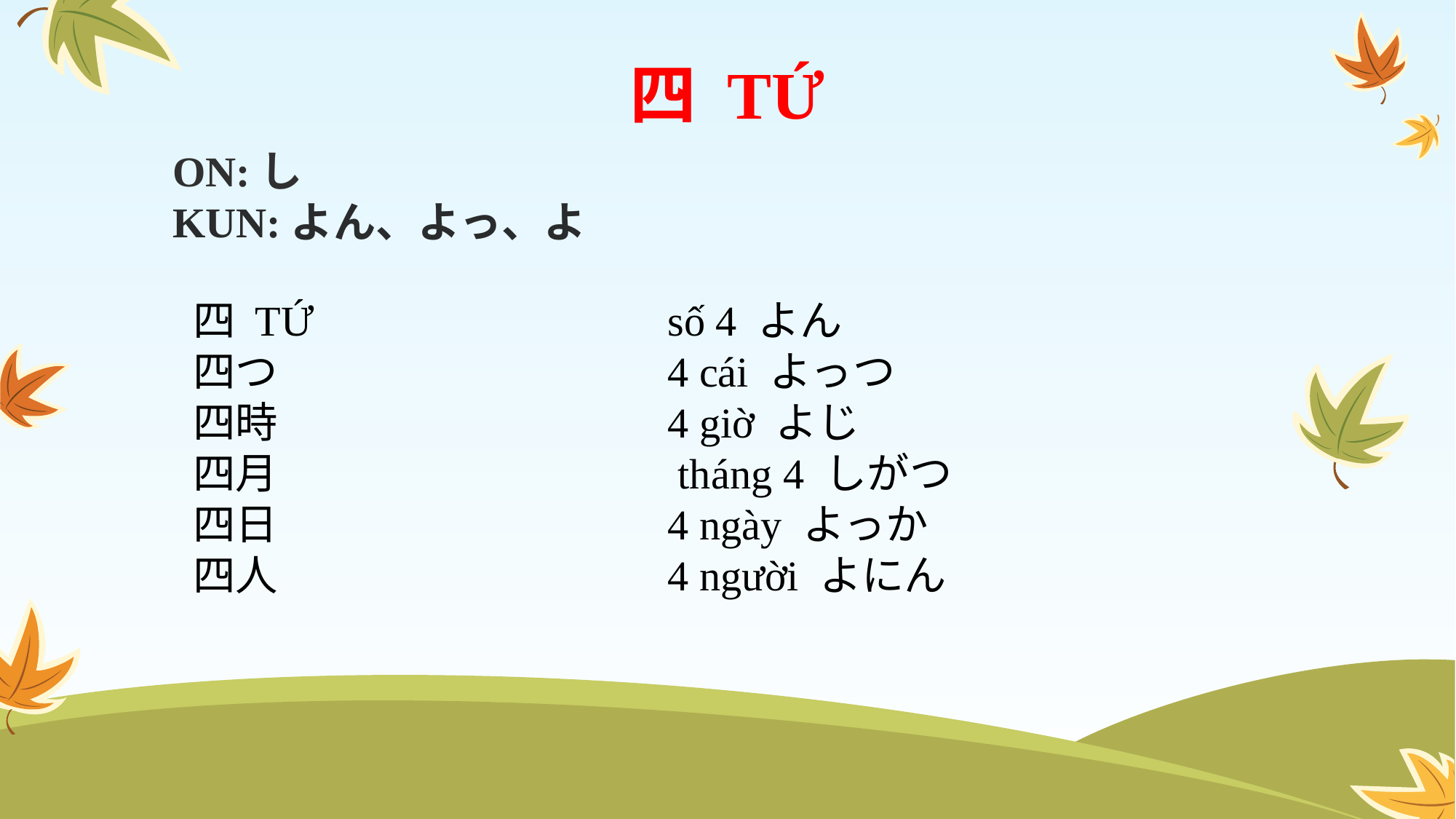

四 TỨ
ON:し
KUN:よん、よっ、よ
四 TỨ
四つ
四時
四月
四日
四人
số 4 よん
4 cái よっつ
4 giờ よじ
 tháng 4 しがつ
4 ngày よっか
4 người よにん